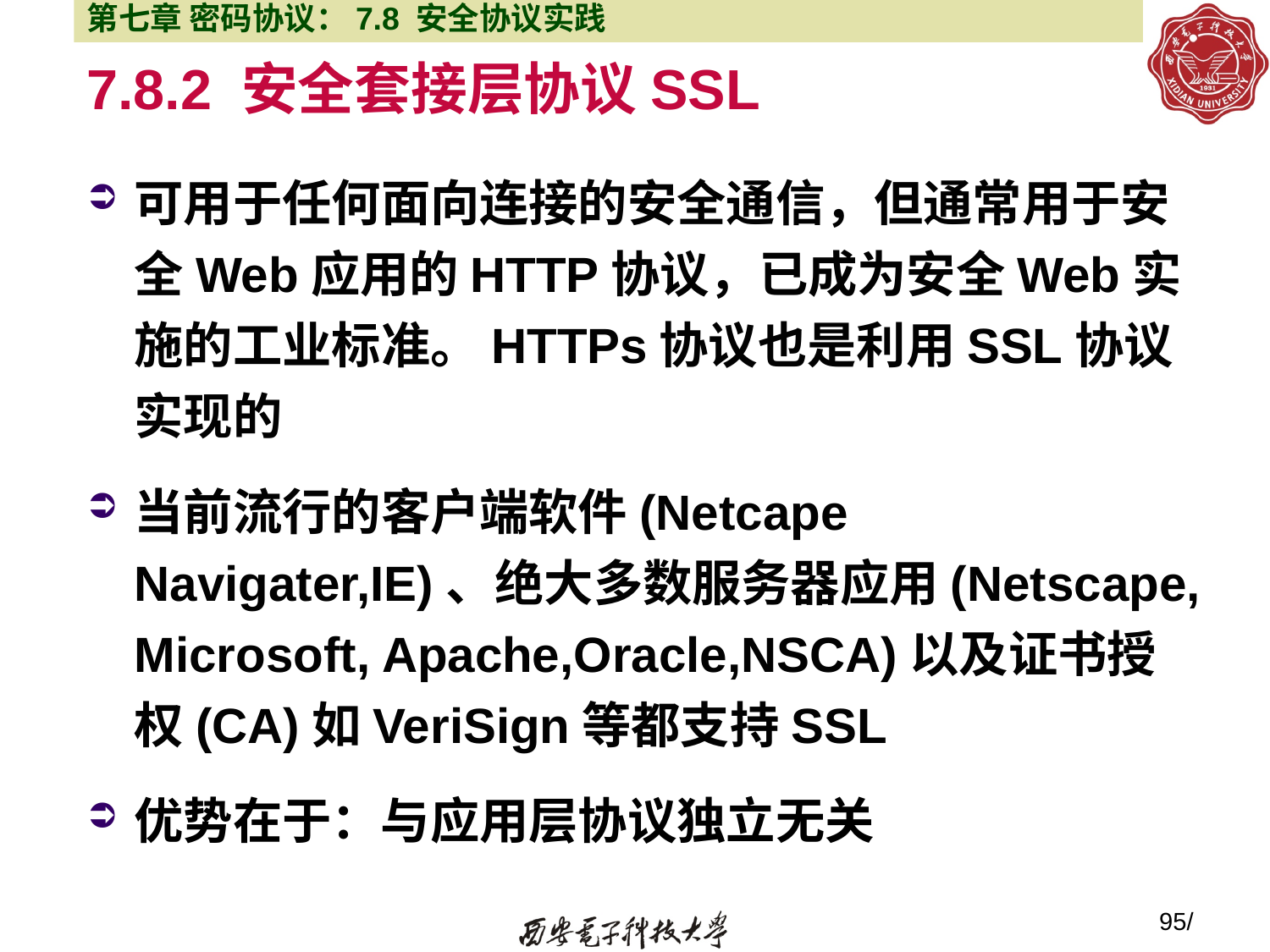

第七章 密码协议：7.8 安全协议实践
# 7.8.2 安全套接层协议SSL
可用于任何面向连接的安全通信，但通常用于安全Web应用的HTTP协议，已成为安全Web实施的工业标准。HTTPs协议也是利用SSL协议实现的
当前流行的客户端软件(Netcape Navigater,IE)、绝大多数服务器应用(Netscape, Microsoft, Apache,Oracle,NSCA)以及证书授权(CA)如VeriSign等都支持SSL
优势在于：与应用层协议独立无关

95/